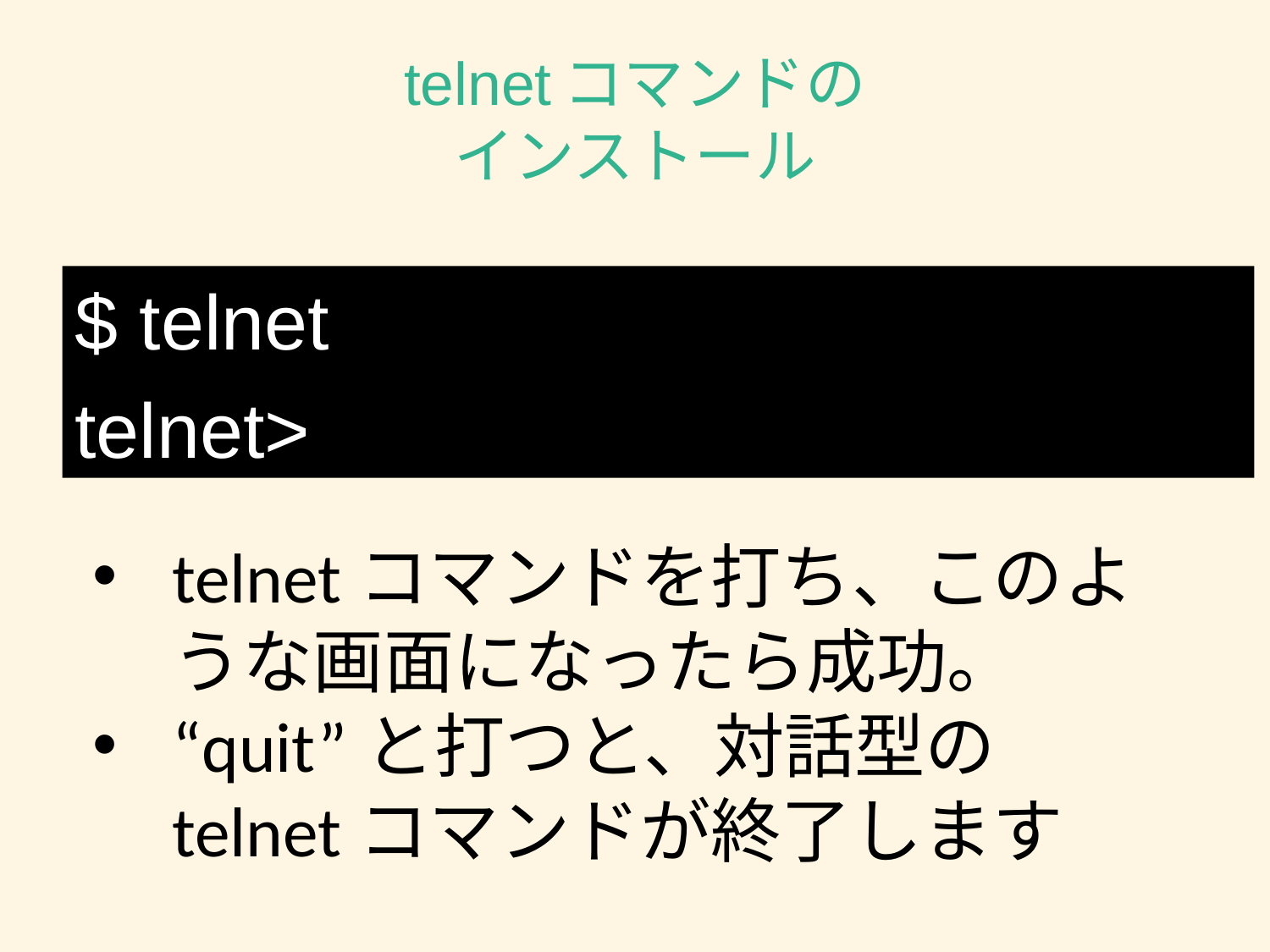

# telnetコマンドの インストール

$ telnet
telnet>
telnetコマンドを打ち、このような画面になったら成功。
“quit”と打つと、対話型のtelnetコマンドが終了します